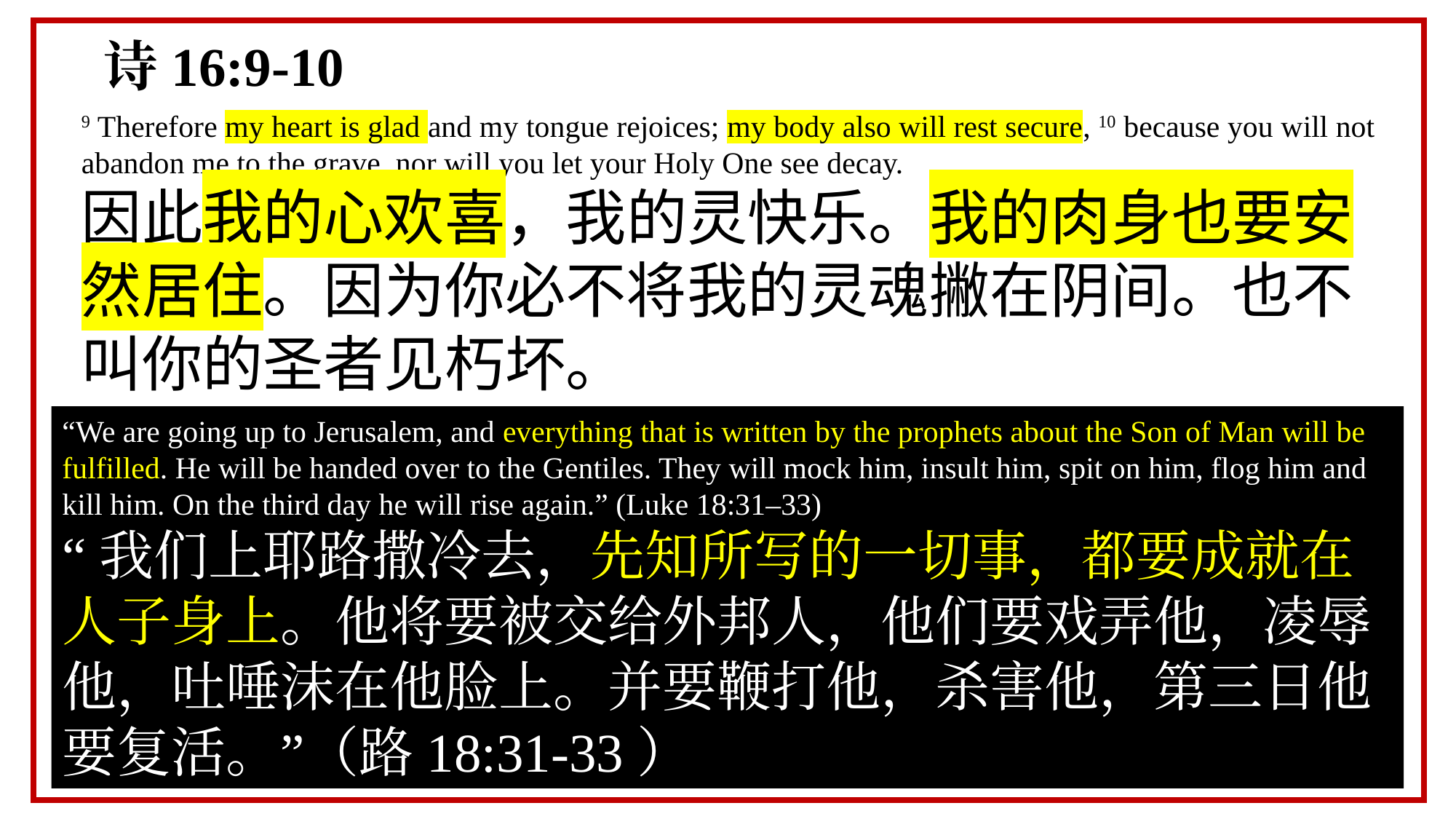

诗16:9-10
9 Therefore my heart is glad and my tongue rejoices; my body also will rest secure, 10 because you will not abandon me to the grave, nor will you let your Holy One see decay.
因此我的心欢喜，我的灵快乐。我的肉身也要安然居住。因为你必不将我的灵魂撇在阴间。也不叫你的圣者见朽坏。
“We are going up to Jerusalem, and everything that is written by the prophets about the Son of Man will be fulfilled. He will be handed over to the Gentiles. They will mock him, insult him, spit on him, flog him and kill him. On the third day he will rise again.” (Luke 18:31–33)
“我们上耶路撒冷去，先知所写的一切事，都要成就在人子身上。他将要被交给外邦人，他们要戏弄他，凌辱他，吐唾沫在他脸上。并要鞭打他，杀害他，第三日他要复活。”（路18:31-33）